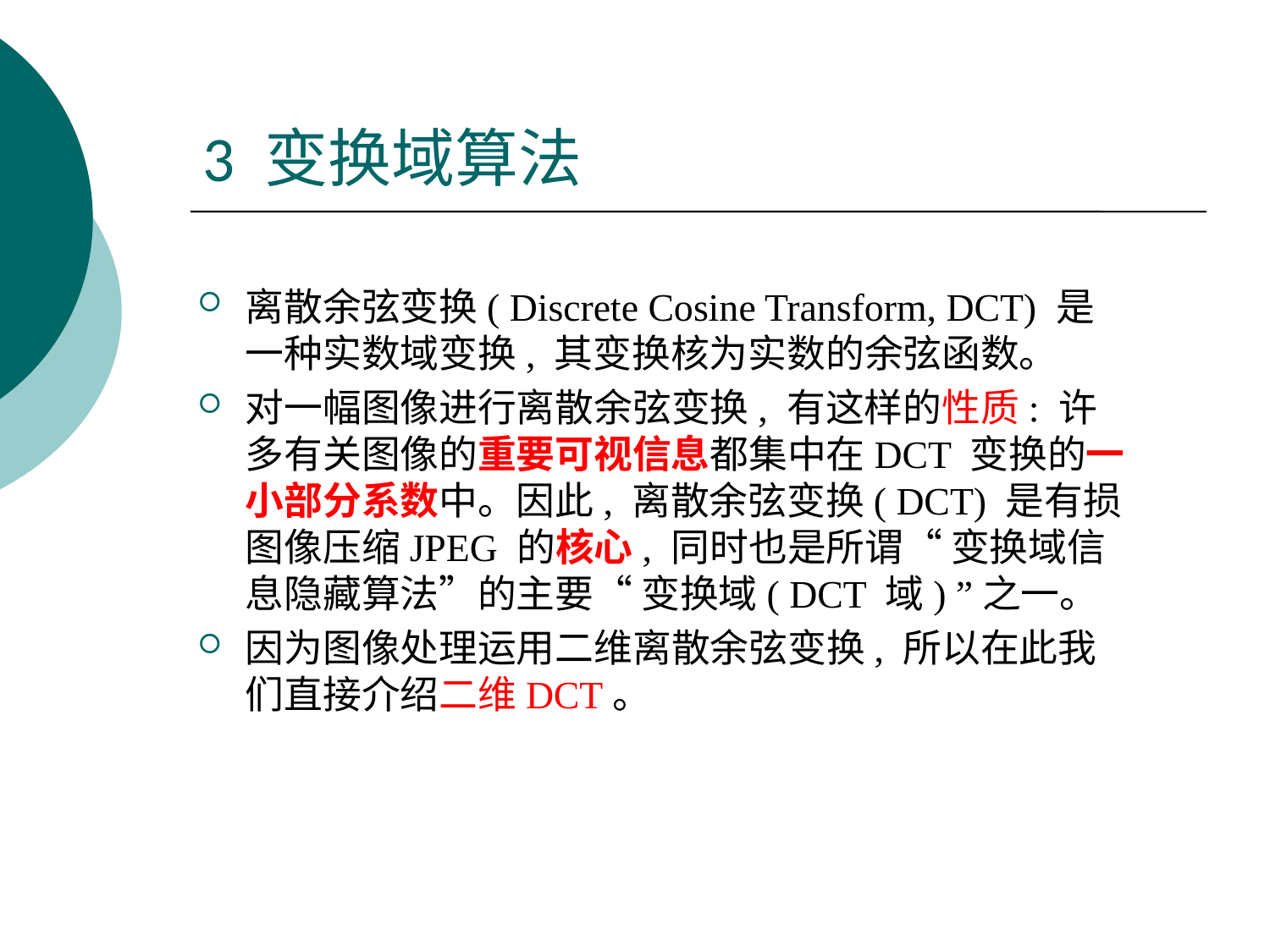

# 3 变换域算法
离散余弦变换( Discrete Cosine Transform, DCT) 是一种实数域变换, 其变换核为实数的余弦函数。
对一幅图像进行离散余弦变换, 有这样的性质: 许多有关图像的重要可视信息都集中在DCT 变换的一小部分系数中。因此, 离散余弦变换( DCT) 是有损图像压缩JPEG 的核心, 同时也是所谓“ 变换域信息隐藏算法”的主要“ 变换域( DCT 域) ”之一。
因为图像处理运用二维离散余弦变换, 所以在此我们直接介绍二维DCT。